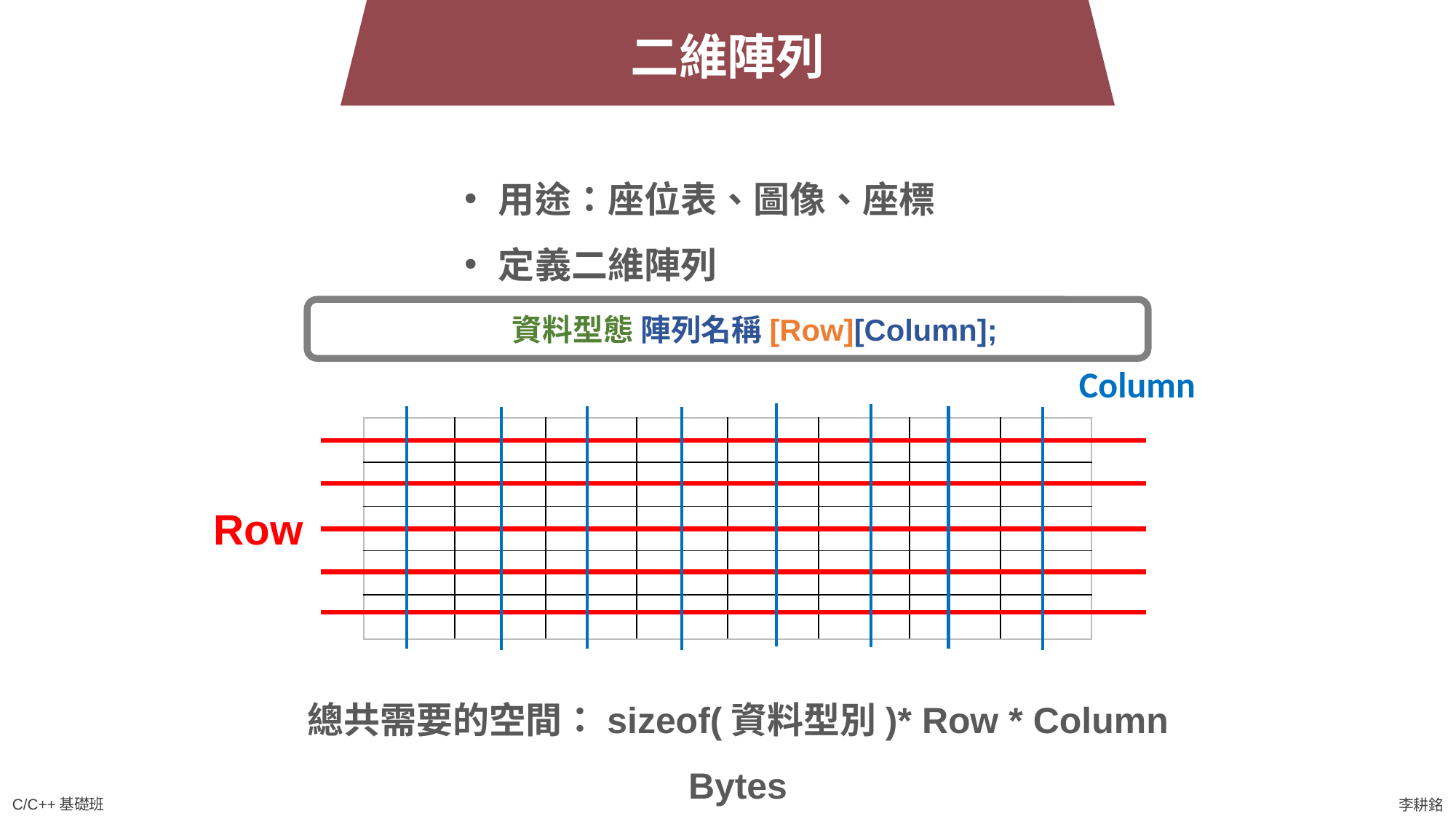

二維陣列
用途：座位表、圖像、座標
定義二維陣列
資料型態 陣列名稱[Row][Column];
Column
|  |  |  |  |  |  |  |  |
| --- | --- | --- | --- | --- | --- | --- | --- |
|  |  |  |  |  |  |  |  |
|  |  |  |  |  |  |  |  |
|  |  |  |  |  |  |  |  |
|  |  |  |  |  |  |  |  |
Row
總共需要的空間：sizeof(資料型別)* Row * Column Bytes
C/C++基礎班
李耕銘